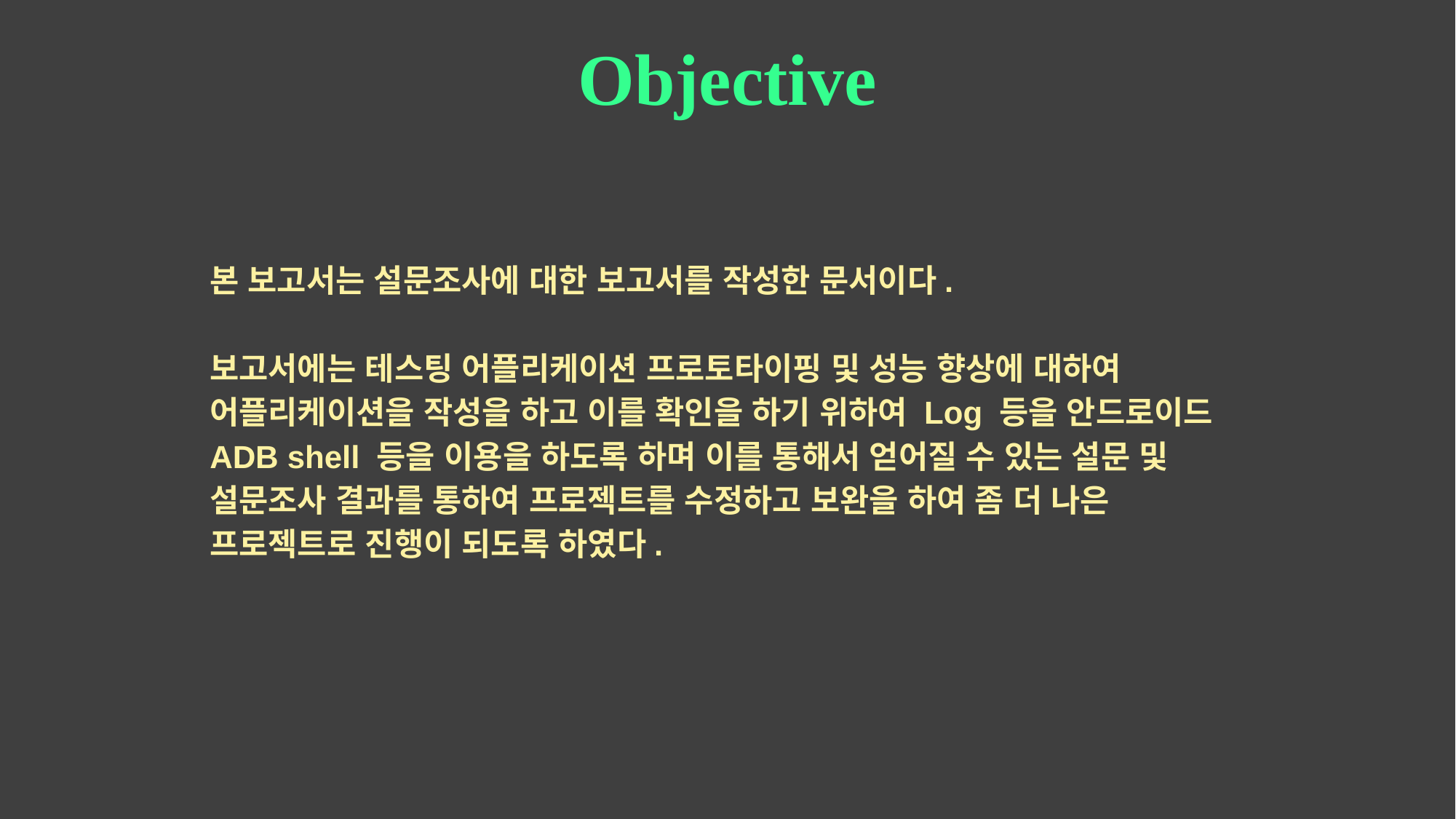

# Objective
본 보고서는 설문조사에 대한 보고서를 작성한 문서이다.

보고서에는 테스팅 어플리케이션 프로토타이핑 및 성능 향상에 대하여 어플리케이션을 작성을 하고 이를 확인을 하기 위하여 Log 등을 안드로이드 ADB shell 등을 이용을 하도록 하며 이를 통해서 얻어질 수 있는 설문 및 설문조사 결과를 통하여 프로젝트를 수정하고 보완을 하여 좀 더 나은 프로젝트로 진행이 되도록 하였다.